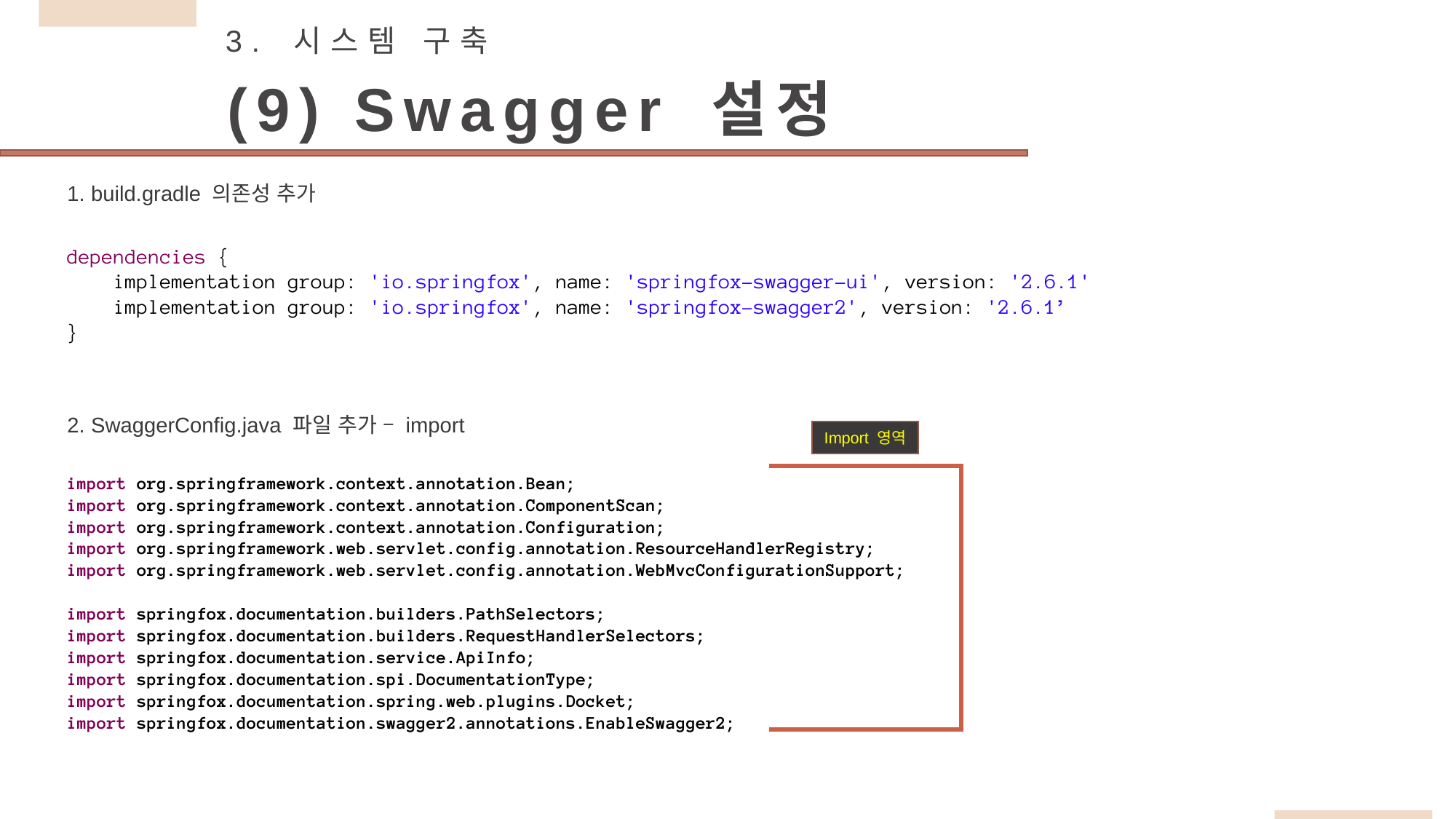

3. 시스템 구축
(9) Swagger 설정

1. build.gradle 의존성 추가
dependencies {
    implementation group: 'io.springfox', name: 'springfox-swagger-ui', version: '2.6.1'
    implementation group: 'io.springfox', name: 'springfox-swagger2', version: '2.6.1’
}
2. SwaggerConfig.java 파일 추가 – import
Import 영역
import org.springframework.context.annotation.Bean;
import org.springframework.context.annotation.ComponentScan;
import org.springframework.context.annotation.Configuration;
import org.springframework.web.servlet.config.annotation.ResourceHandlerRegistry;
import org.springframework.web.servlet.config.annotation.WebMvcConfigurationSupport;

import springfox.documentation.builders.PathSelectors;
import springfox.documentation.builders.RequestHandlerSelectors;
import springfox.documentation.service.ApiInfo;
import springfox.documentation.spi.DocumentationType;
import springfox.documentation.spring.web.plugins.Docket;
import springfox.documentation.swagger2.annotations.EnableSwagger2;